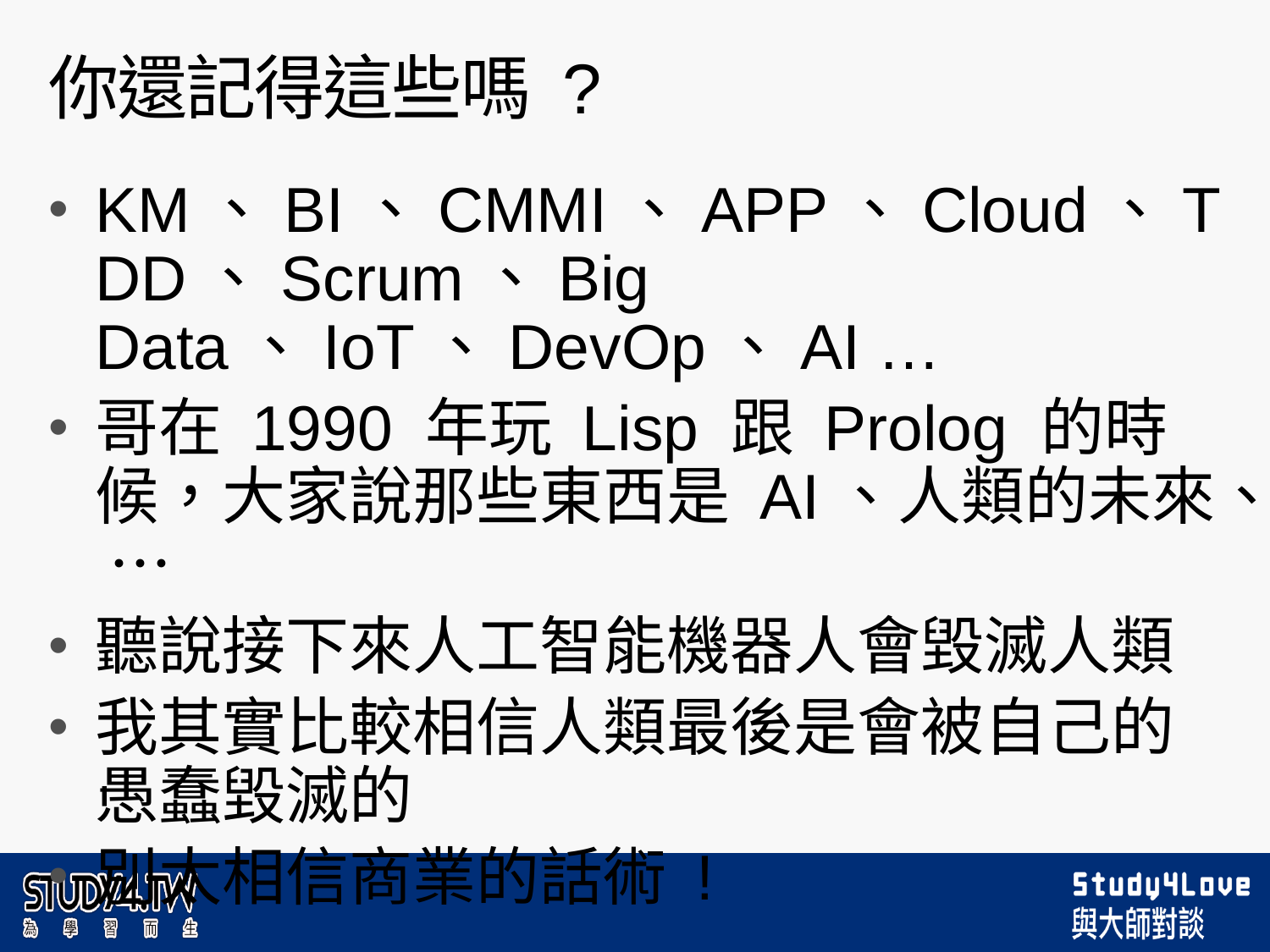

# 你還記得這些嗎 ?
KM、BI、CMMI、APP、Cloud、TDD、Scrum、Big Data、IoT、DevOp、AI …
哥在 1990 年玩 Lisp 跟 Prolog 的時候，大家說那些東西是 AI、人類的未來、 …
聽說接下來人工智能機器人會毀滅人類
我其實比較相信人類最後是會被自己的愚蠢毀滅的
別太相信商業的話術 !